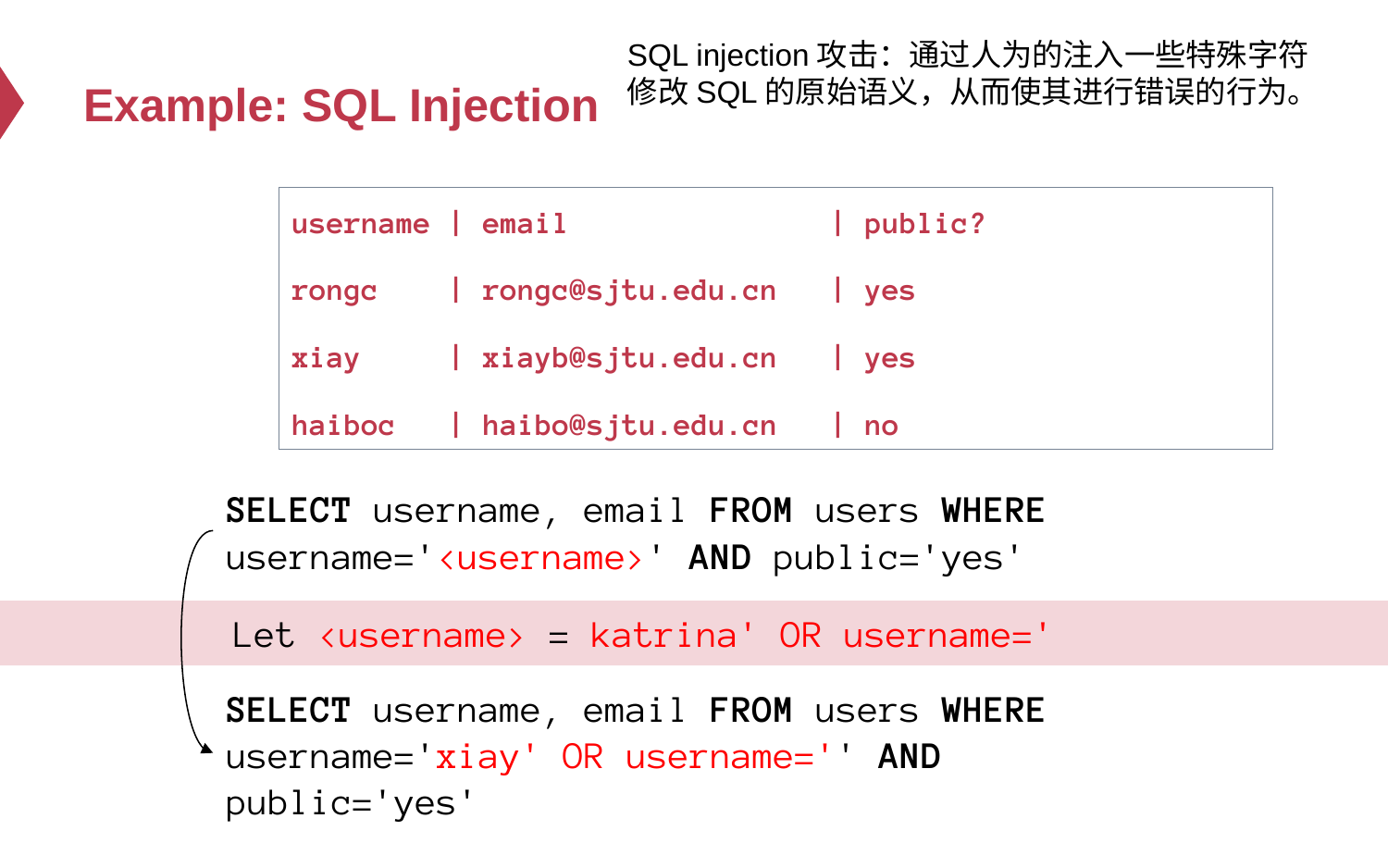

SQL injection攻击：通过人为的注入一些特殊字符修改SQL的原始语义，从而使其进行错误的行为。
# Example: SQL Injection
username | email               | public?
rongc    | rongc@sjtu.edu.cn   | yes
xiay     | xiayb@sjtu.edu.cn   | yes
haiboc   | haibo@sjtu.edu.cn   | no
SELECT username, email FROM users WHERE
username='<username>' AND public='yes'

Let <username> = katrina' OR username='
SELECT username, email FROM users WHERE
username='xiay' OR username='' AND
public='yes'